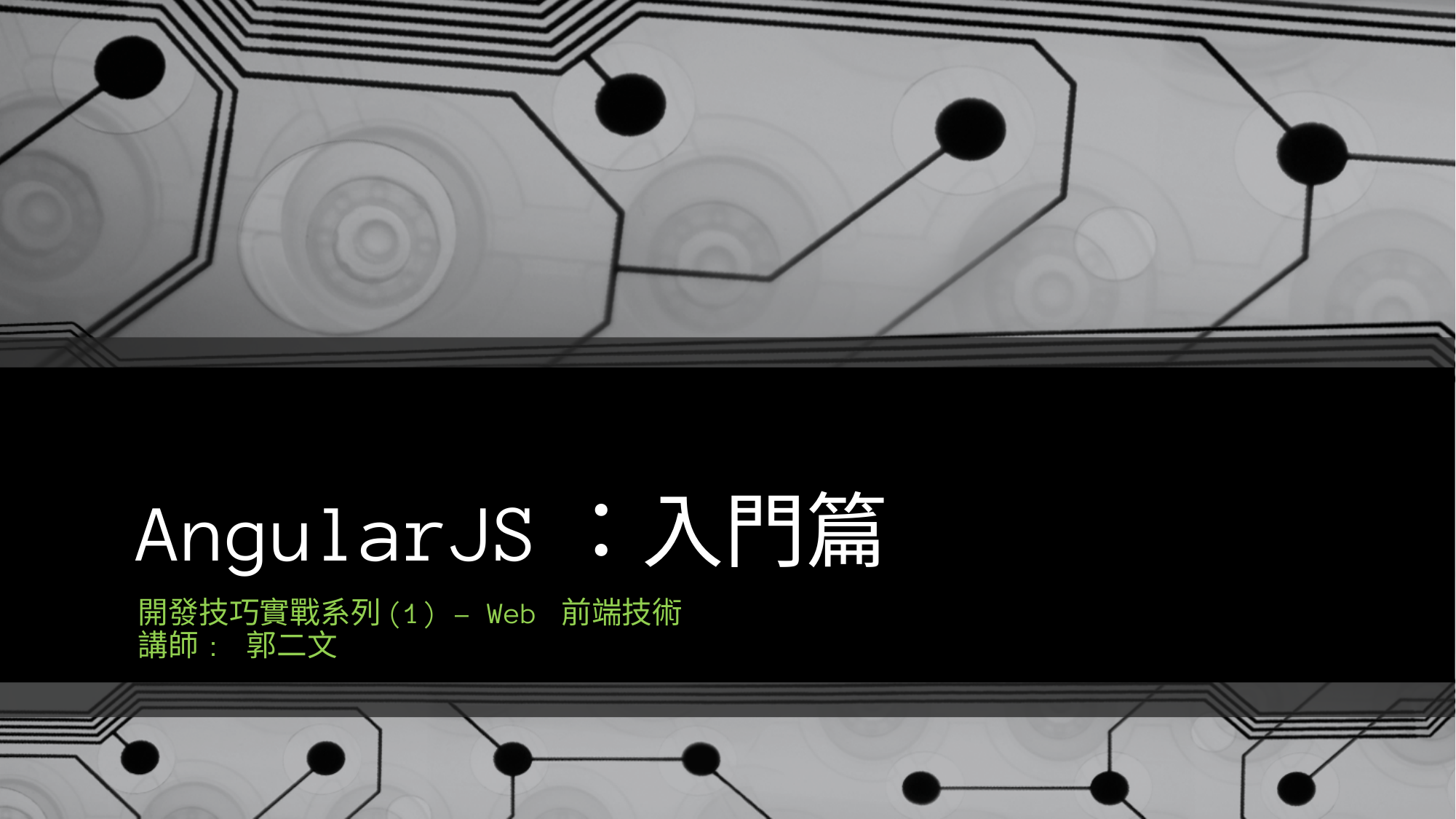

# AngularJS：入門篇
開發技巧實戰系列(1) - Web 前端技術
講師: 郭二文